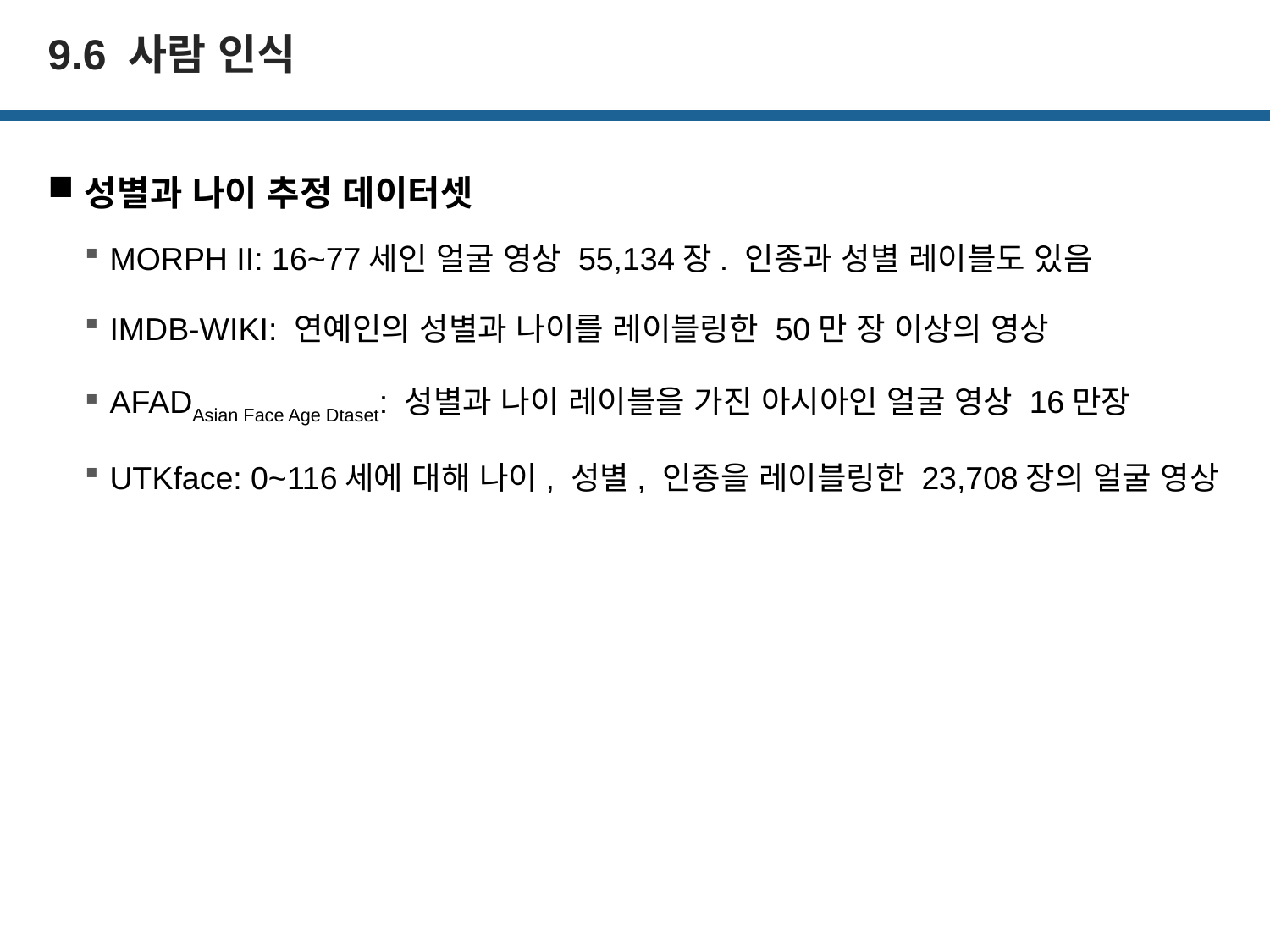

# 9.6 사람 인식
성별과 나이 추정 데이터셋
MORPH II: 16~77세인 얼굴 영상 55,134장. 인종과 성별 레이블도 있음
IMDB-WIKI: 연예인의 성별과 나이를 레이블링한 50만 장 이상의 영상
AFADAsian Face Age Dtaset: 성별과 나이 레이블을 가진 아시아인 얼굴 영상 16만장
UTKface: 0~116세에 대해 나이, 성별, 인종을 레이블링한 23,708장의 얼굴 영상